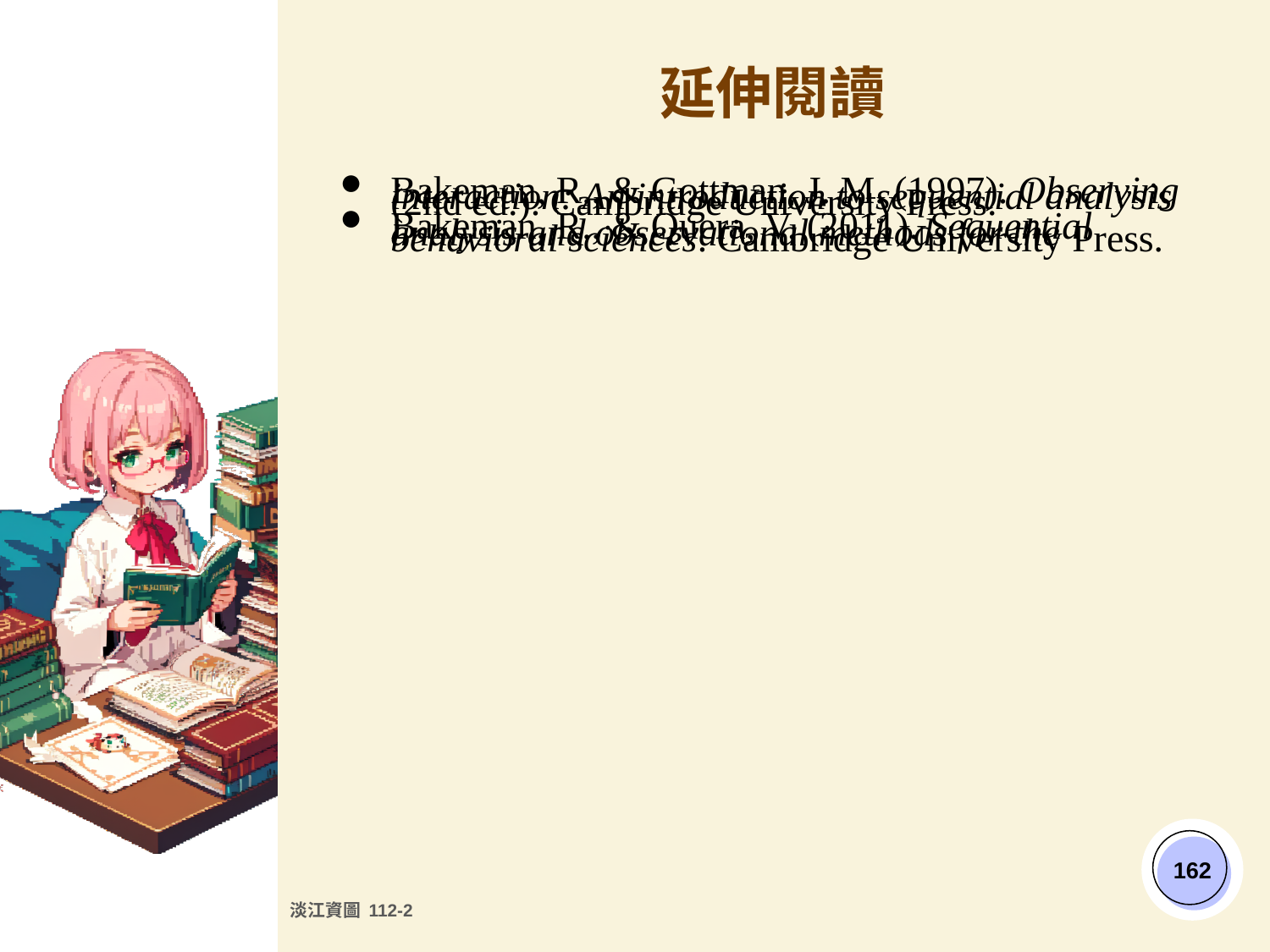

# 延伸閱讀
Bakeman, R., & Gottman, J. M. (1997). Observing interaction: An introduction to sequential analysis (2nd ed.). Cambridge University Press.
Bakeman, R., & Quera, V. (2011). Sequential analysis and observational methods for the behavioral sciences. Cambridge University Press.

162